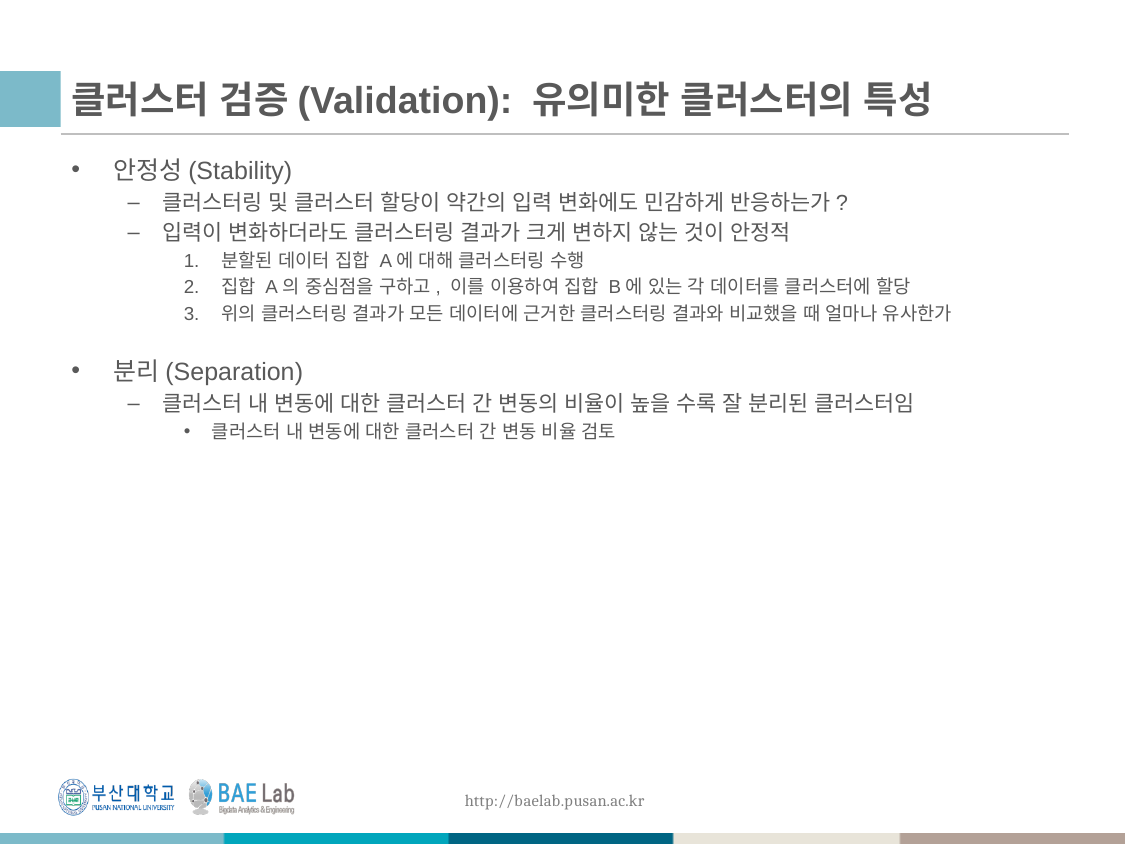

# 클러스터 검증(Validation): 유의미한 클러스터의 특성
안정성(Stability)
클러스터링 및 클러스터 할당이 약간의 입력 변화에도 민감하게 반응하는가?
입력이 변화하더라도 클러스터링 결과가 크게 변하지 않는 것이 안정적
분할된 데이터 집합 A에 대해 클러스터링 수행
집합 A의 중심점을 구하고, 이를 이용하여 집합 B에 있는 각 데이터를 클러스터에 할당
위의 클러스터링 결과가 모든 데이터에 근거한 클러스터링 결과와 비교했을 때 얼마나 유사한가

분리(Separation)
클러스터 내 변동에 대한 클러스터 간 변동의 비율이 높을 수록 잘 분리된 클러스터임
클러스터 내 변동에 대한 클러스터 간 변동 비율 검토